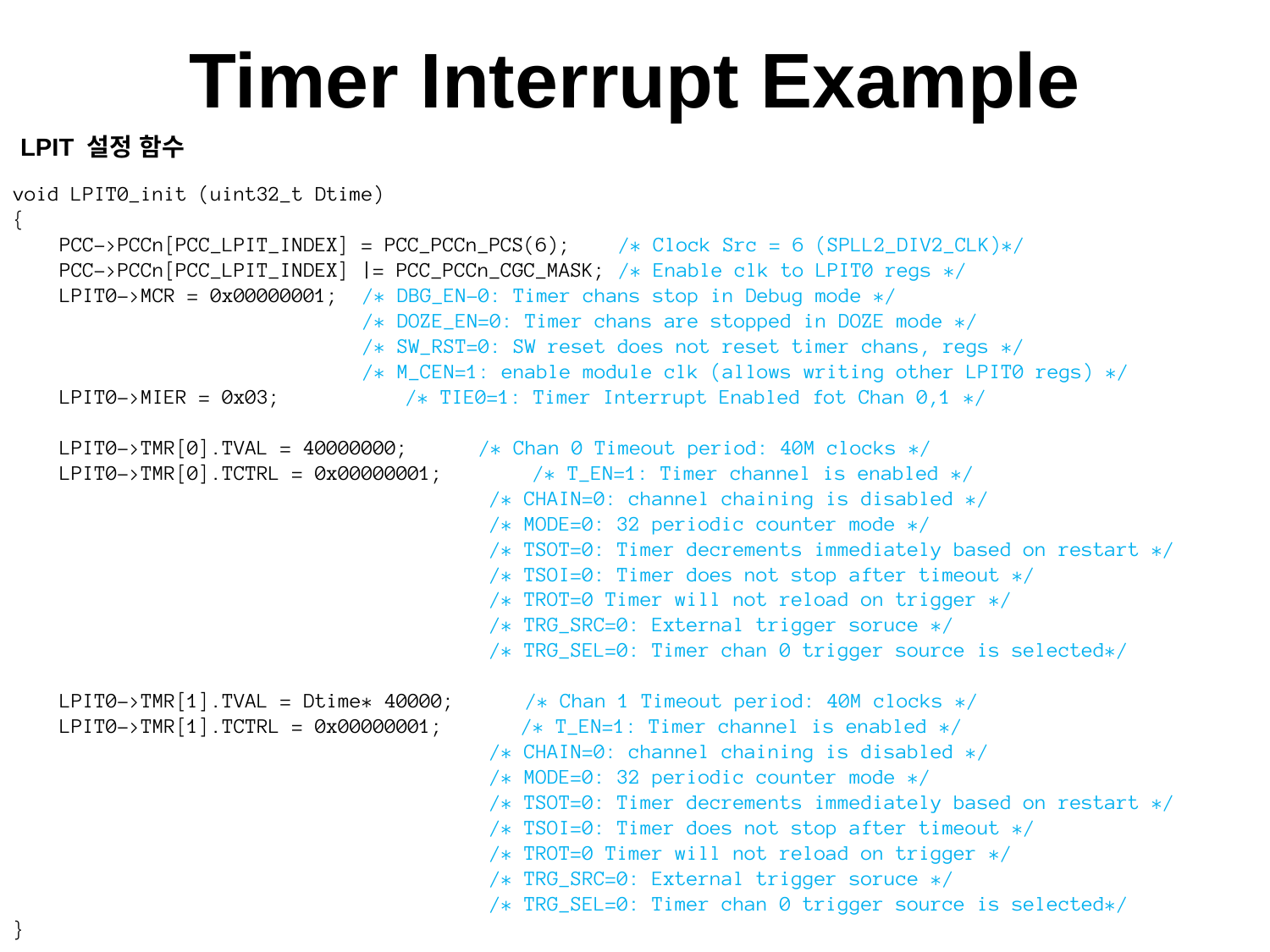

# Timer Interrupt Example
LPIT 설정 함수
void LPIT0_init (uint32_t Dtime)
{
    PCC->PCCn[PCC_LPIT_INDEX] = PCC_PCCn_PCS(6);    /* Clock Src = 6 (SPLL2_DIV2_CLK)*/
    PCC->PCCn[PCC_LPIT_INDEX] |= PCC_PCCn_CGC_MASK; /* Enable clk to LPIT0 regs */
    LPIT0->MCR = 0x00000001;  /* DBG_EN-0: Timer chans stop in Debug mode */
                              /* DOZE_EN=0: Timer chans are stopped in DOZE mode */
                              /* SW_RST=0: SW reset does not reset timer chans, regs */
                              /* M_CEN=1: enable module clk (allows writing other LPIT0 regs) */
    LPIT0->MIER = 0x03; 	 /* TIE0=1: Timer Interrupt Enabled fot Chan 0,1 */

    LPIT0->TMR[0].TVAL = 40000000;      /* Chan 0 Timeout period: 40M clocks */
    LPIT0->TMR[0].TCTRL = 0x00000001;	 /* T_EN=1: Timer channel is enabled */
	                              /* CHAIN=0: channel chaining is disabled */
	                              /* MODE=0: 32 periodic counter mode */
	                              /* TSOT=0: Timer decrements immediately based on restart */
	                              /* TSOI=0: Timer does not stop after timeout */
	                              /* TROT=0 Timer will not reload on trigger */
	                              /* TRG_SRC=0: External trigger soruce */
	                              /* TRG_SEL=0: Timer chan 0 trigger source is selected*/

    LPIT0->TMR[1].TVAL = Dtime* 40000;      /* Chan 1 Timeout period: 40M clocks */
    LPIT0->TMR[1].TCTRL = 0x00000001;	/* T_EN=1: Timer channel is enabled */
	                              /* CHAIN=0: channel chaining is disabled */
	                              /* MODE=0: 32 periodic counter mode */
	                              /* TSOT=0: Timer decrements immediately based on restart */
	                              /* TSOI=0: Timer does not stop after timeout */
	                              /* TROT=0 Timer will not reload on trigger */
	                              /* TRG_SRC=0: External trigger soruce */
	                              /* TRG_SEL=0: Timer chan 0 trigger source is selected*/
}